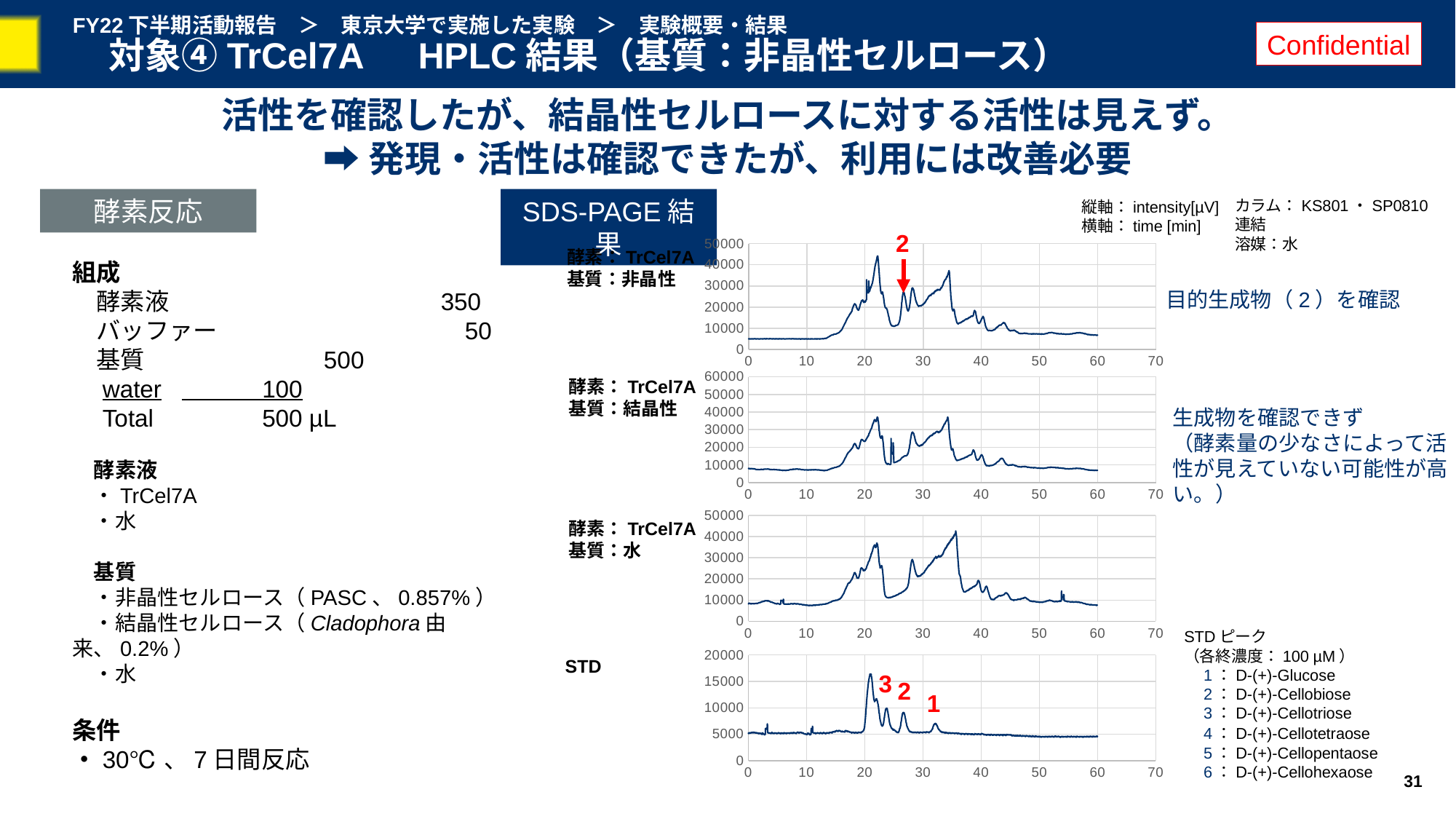

# FY22下半期活動報告　＞　東京大学で実施した実験　＞　実験概要・結果 　対象④TrCel7A　HPLC結果（基質：非晶性セルロース）
Confidential
活性を確認したが、結晶性セルロースに対する活性は見えず。
➡発現・活性は確認できたが、利用には改善必要

酵素反応
SDS-PAGE結果
カラム：KS801・SP0810連結
溶媒：水
縦軸：intensity[µV]
横軸：time [min]
2

### Chart

| Category | Intensity |
|---|---|
酵素：TrCel7A
基質：非晶性
組成
　酵素液　		　  350
　バッファー		　  　50
　基質	　　   	     500
　water	            100
　Total	            500 µL

　酵素液
　・TrCel7A
　・水

　基質
　・非晶性セルロース（PASC、0.857%）
　・結晶性セルロース（Cladophora由来、0.2%）
　・水

条件
・30℃、7日間反応
目的生成物（2）を確認

### Chart

| Category | Intensity |
|---|---|
酵素：TrCel7A
基質：結晶性
生成物を確認できず
（酵素量の少なさによって活性が見えていない可能性が高い。）

### Chart

| Category | Intensity |
|---|---|
酵素：TrCel7A
基質：水
STDピーク
（各終濃度：100 µM）
　1：D-(+)-Glucose
　2：D-(+)-Cellobiose
　3：D-(+)-Cellotriose

### Chart

| Category | Intensity |
|---|---|
STD
3
2
1
　4：D-(+)-Cellotetraose
　5：D-(+)-Cellopentaose
　6：D-(+)-Cellohexaose
31